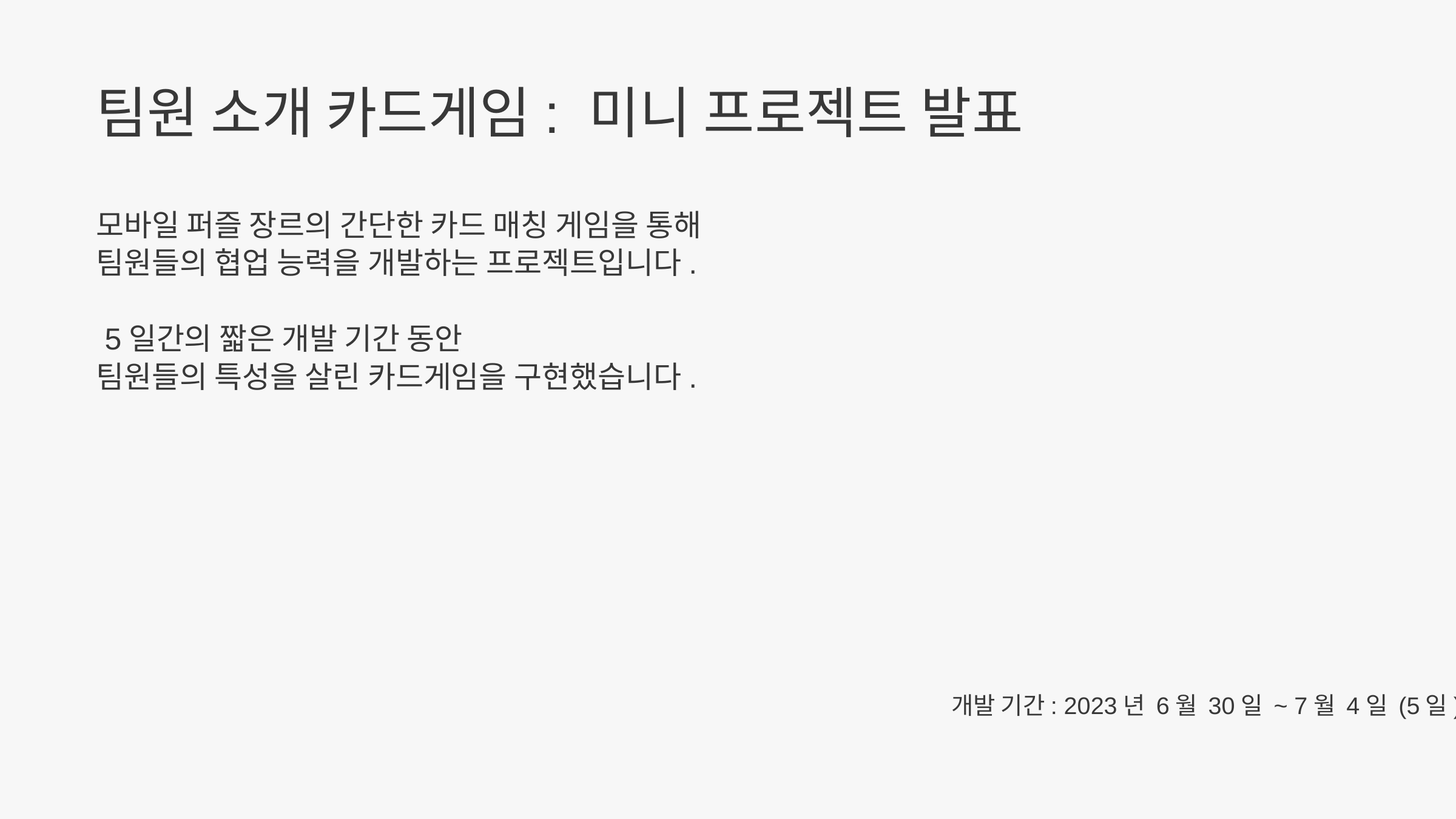

팀원 소개 카드게임: 미니 프로젝트 발표
모바일 퍼즐 장르의 간단한 카드 매칭 게임을 통해
팀원들의 협업 능력을 개발하는 프로젝트입니다.
 5일간의 짧은 개발 기간 동안
팀원들의 특성을 살린 카드게임을 구현했습니다.
개발 기간: 2023년 6월 30일 ~ 7월 4일 (5일)